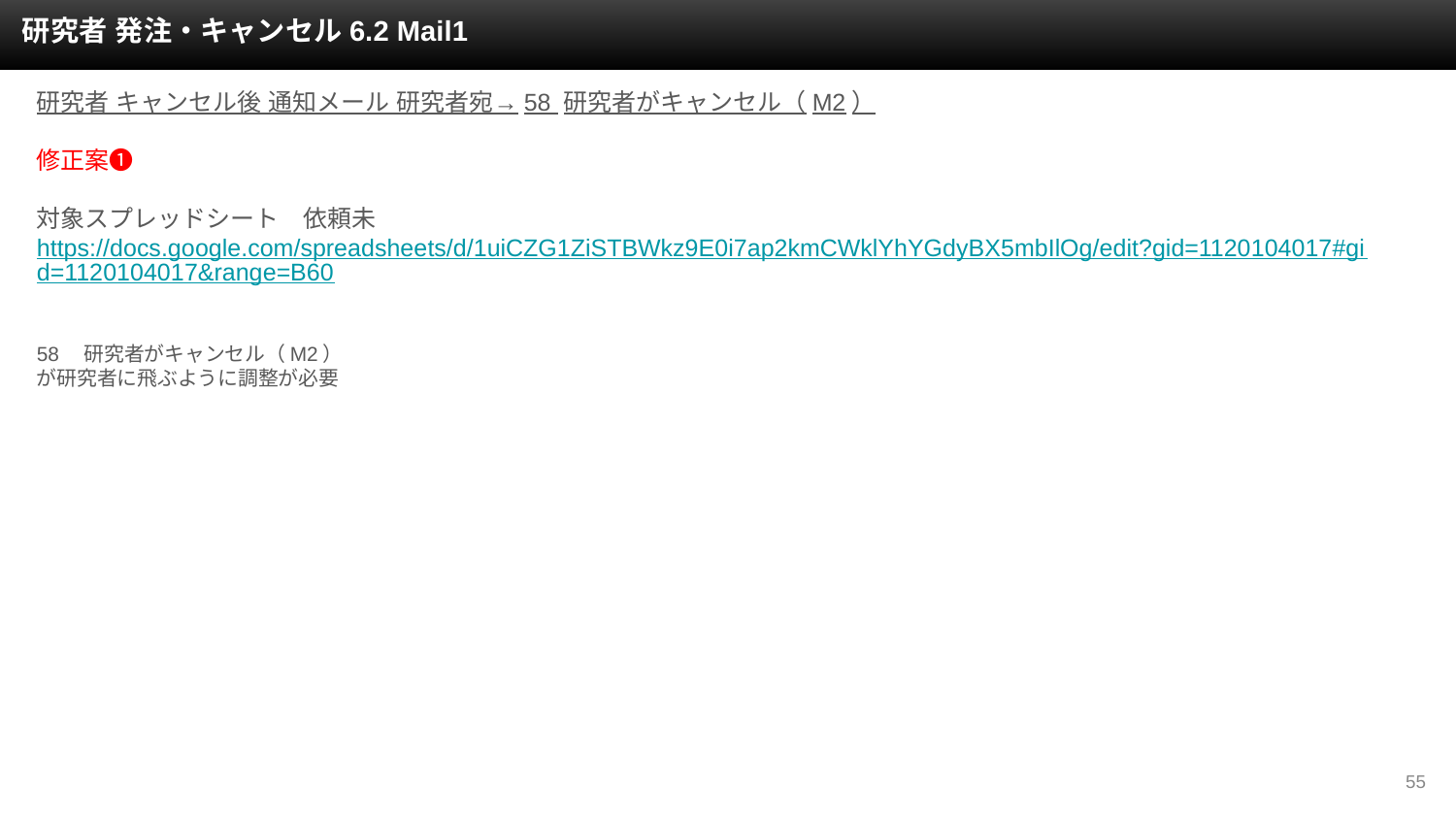

研究者 発注・キャンセル6.2 Mail1
研究者 キャンセル後 通知メール 研究者宛→58 研究者がキャンセル（M2）

修正案❶

対象スプレッドシート　依頼未
https://docs.google.com/spreadsheets/d/1uiCZG1ZiSTBWkz9E0i7ap2kmCWklYhYGdyBX5mbIlOg/edit?gid=1120104017#gid=1120104017&range=B60
58　研究者がキャンセル（M2）
が研究者に飛ぶように調整が必要
55